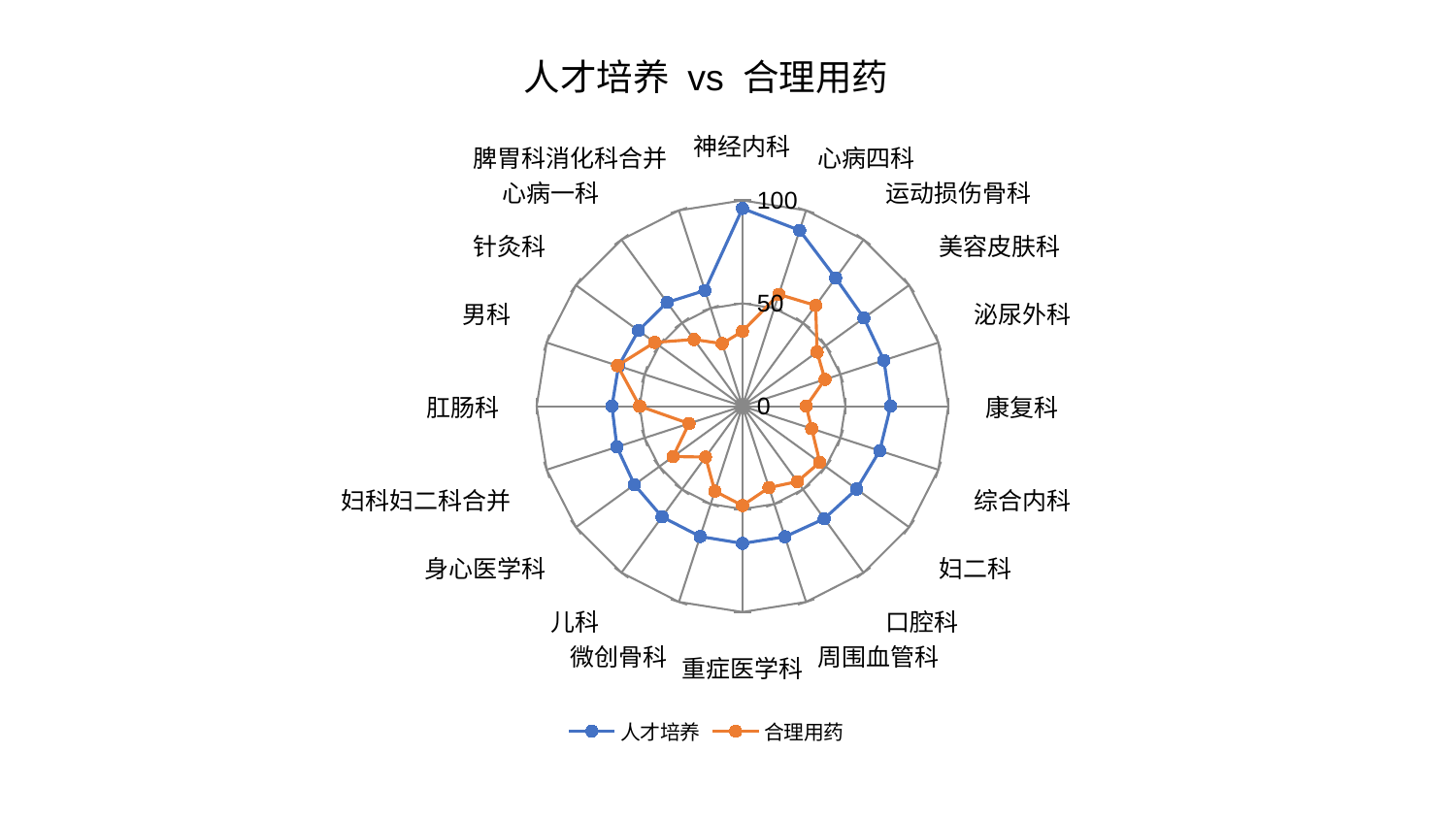

### Chart: 人才培养 vs 合理用药

| Category | 人才培养 | 合理用药 |
|---|---|---|
| 神经内科 | 96.09529501415936 | 36.39744535592275 |
| 心病四科 | 89.82869568926479 | 57.11933871694856 |
| 运动损伤骨科 | 76.99363719175481 | 60.49275727443726 |
| 美容皮肤科 | 72.89859545684196 | 44.782667745249384 |
| 泌尿外科 | 72.21767227079572 | 42.11534035866545 |
| 康复科 | 71.93823367068423 | 30.941959648935672 |
| 综合内科 | 70.10333291869432 | 35.34359703318038 |
| 妇二科 | 68.51990559272544 | 46.44080656838864 |
| 口腔科 | 67.58628125388816 | 45.31709799149839 |
| 周围血管科 | 66.73744167314005 | 41.60699220143316 |
| 重症医学科 | 66.68421363732249 | 48.28817610676066 |
| 微创骨科 | 66.578878050736 | 43.4249674067198 |
| 儿科 | 66.49312757808083 | 30.52958873213423 |
| 身心医学科 | 64.89809555006661 | 41.71196543921702 |
| 妇科妇二科合并 | 64.15139091896566 | 27.331414986788843 |
| 肛肠科 | 63.39595257021001 | 49.967306231092586 |
| 男科 | 63.32035648961937 | 63.81983635637631 |
| 针灸科 | 62.500782727608396 | 52.755737340425924 |
| 心病一科 | 62.334156047959134 | 40.07201770580257 |
| 脾胃科消化科合并 | 59.106449578698765 | 31.959909941306556 |
90